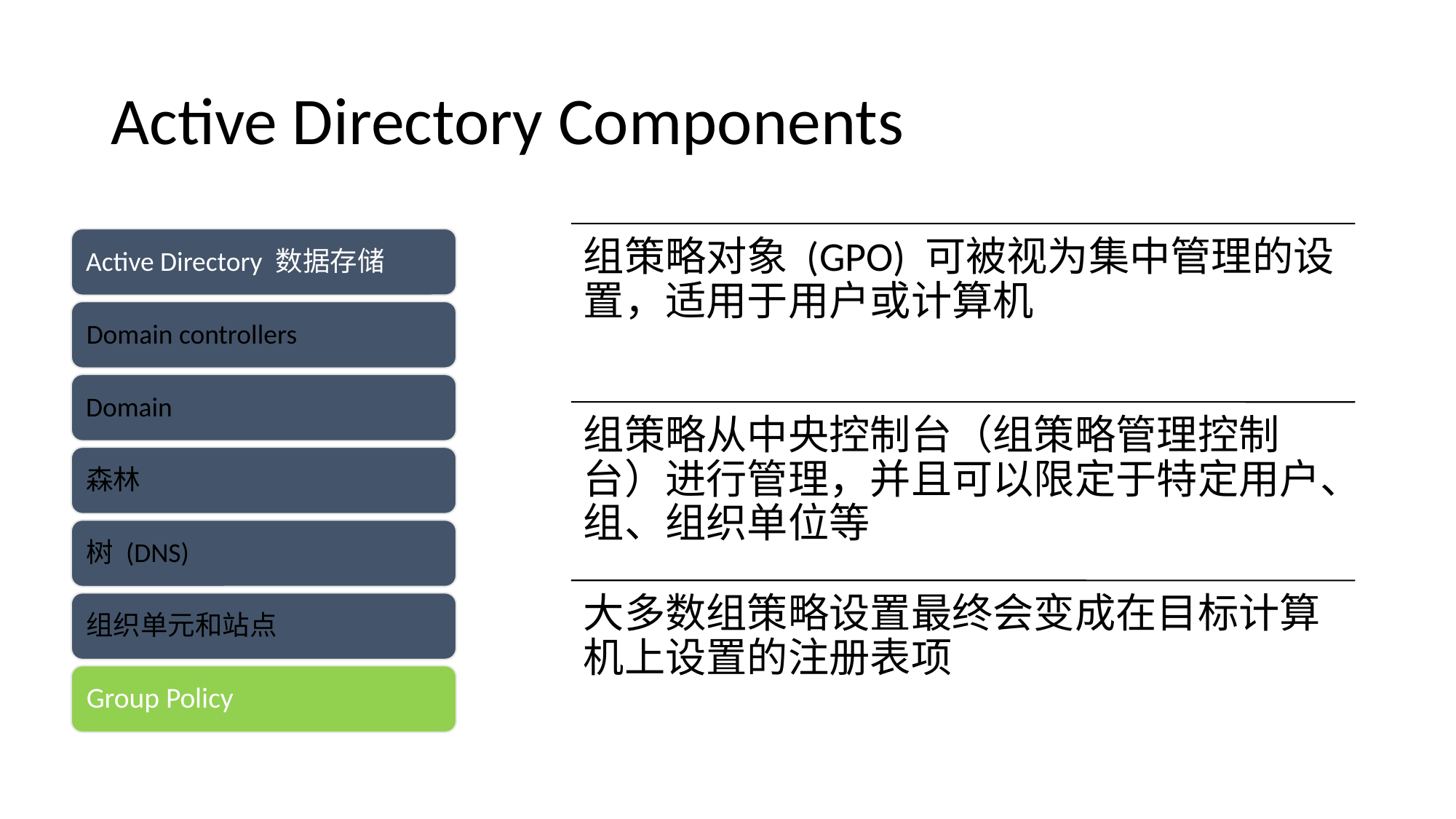

# Active Directory Components
Active Directory 数据存储
Domain controllers
Domain
森林
树 (DNS)
组织单元和站点
Group Policy
组策略对象 (GPO) 可被视为集中管理的设置，适用于用户或计算机
组策略从中央控制台（组策略管理控制台）进行管理，并且可以限定于特定用户、组、组织单位等
大多数组策略设置最终会变成在目标计算机上设置的注册表项